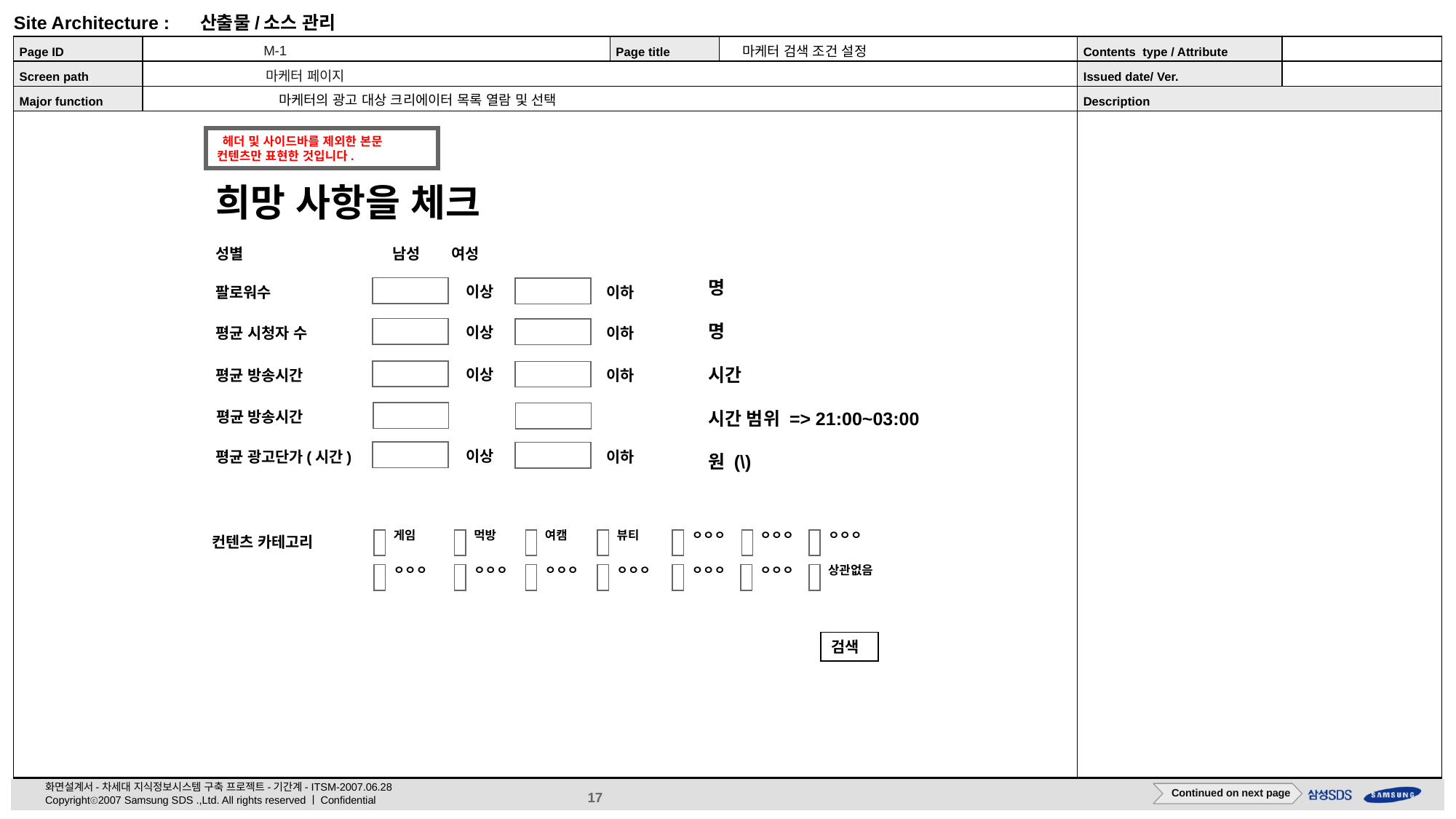

M-1
마케터 검색 조건 설정
마케터 페이지
마케터의 광고 대상 크리에이터 목록 열람 및 선택
 헤더 및 사이드바를 제외한 본문 컨텐츠만 표현한 것입니다.
희망 사항을 체크
성별
남성
여성
명

명

시간

시간 범위 => 21:00~03:00

원 (\)
이상
팔로워수
이하

이상
평균 시청자 수
이하

이상
평균 방송시간
이하

평균 방송시간

이상
평균 광고단가(시간)
이하

게임
먹방
여캠
뷰티
ㅇㅇㅇ
ㅇㅇㅇ
ㅇㅇㅇ

ㅇㅇㅇ
ㅇㅇㅇ
ㅇㅇㅇ
ㅇㅇㅇ
ㅇㅇㅇ
ㅇㅇㅇ
상관없음

컨텐츠 카테고리
검색

Continued on next page
Continued on next page
17